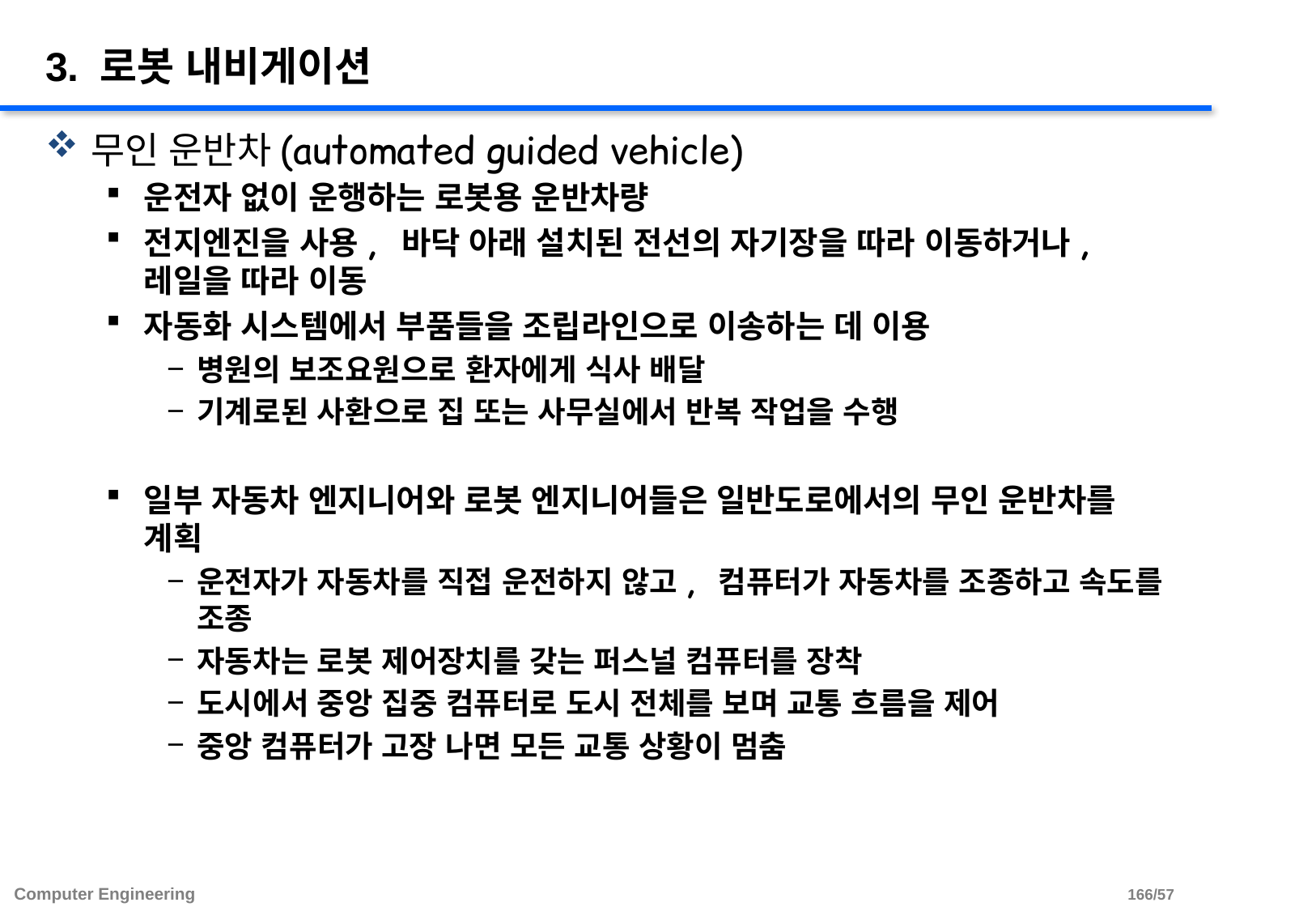

# 3. 로봇 내비게이션
무인 운반차(automated guided vehicle)
운전자 없이 운행하는 로봇용 운반차량
전지엔진을 사용, 바닥 아래 설치된 전선의 자기장을 따라 이동하거나, 레일을 따라 이동
자동화 시스템에서 부품들을 조립라인으로 이송하는 데 이용
병원의 보조요원으로 환자에게 식사 배달
기계로된 사환으로 집 또는 사무실에서 반복 작업을 수행

일부 자동차 엔지니어와 로봇 엔지니어들은 일반도로에서의 무인 운반차를 계획
운전자가 자동차를 직접 운전하지 않고, 컴퓨터가 자동차를 조종하고 속도를 조종
자동차는 로봇 제어장치를 갖는 퍼스널 컴퓨터를 장착
도시에서 중앙 집중 컴퓨터로 도시 전체를 보며 교통 흐름을 제어
중앙 컴퓨터가 고장 나면 모든 교통 상황이 멈춤